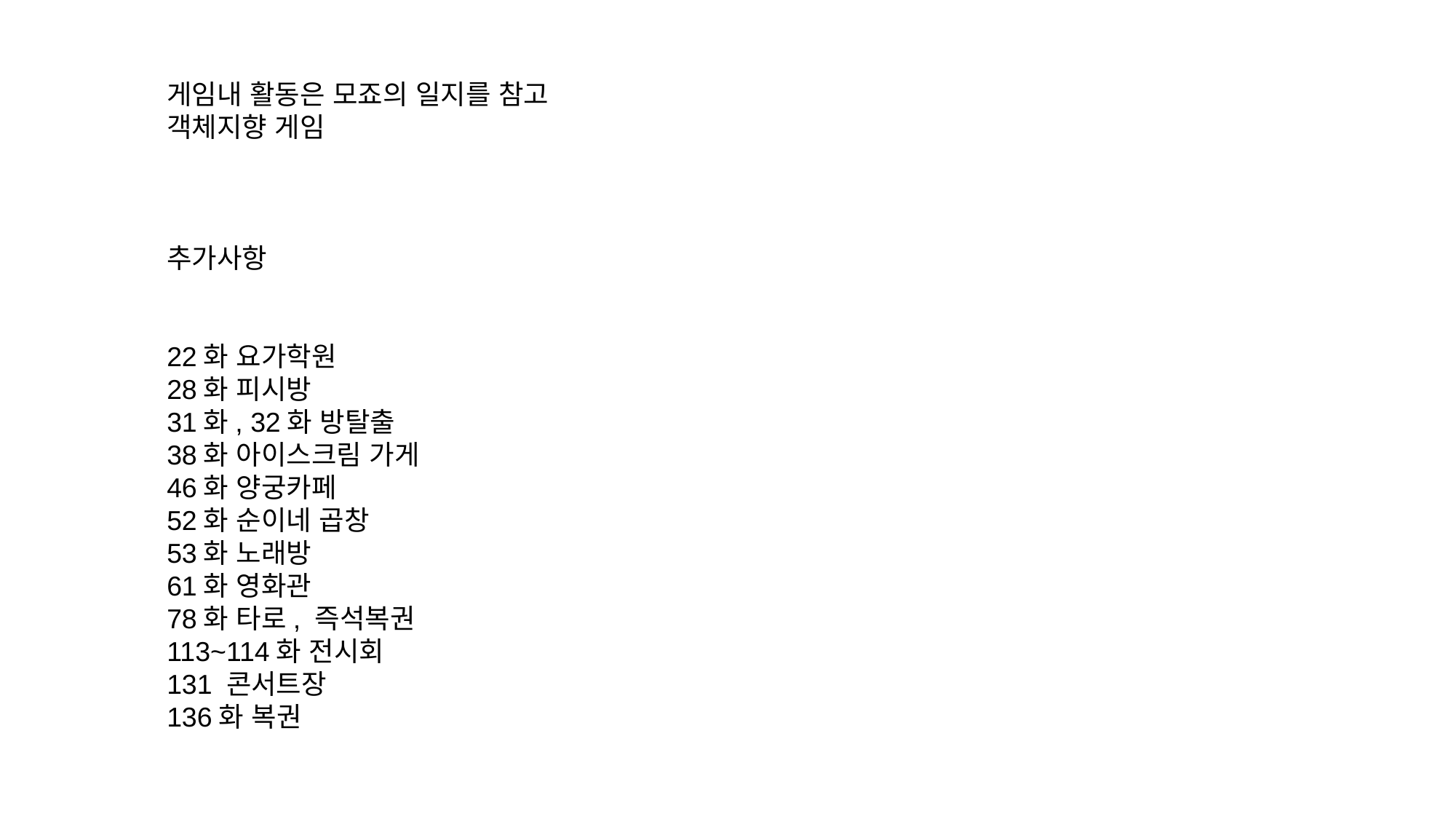

게임내 활동은 모죠의 일지를 참고
객체지향 게임

추가사항

22화 요가학원
28화 피시방
31화, 32화 방탈출
38화 아이스크림 가게
46화 양궁카페
52화 순이네 곱창
53화 노래방
61화 영화관
78화 타로, 즉석복권
113~114화 전시회
131 콘서트장
136화 복권